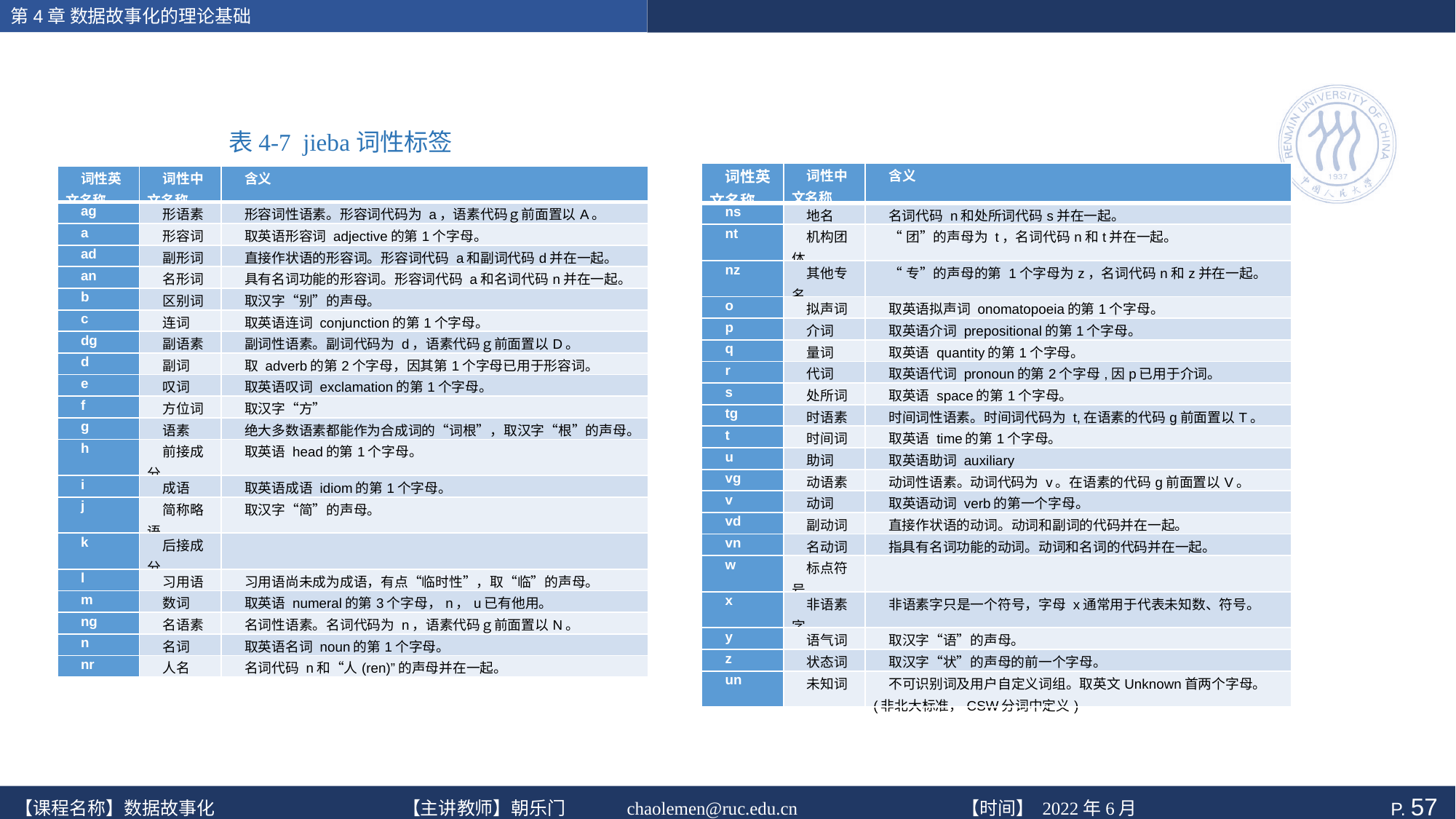

表4-7  jieba词性标签
| 词性英文名称 | 词性中文名称 | 含义 |
| --- | --- | --- |
| ns | 地名 | 名词代码 n和处所词代码s并在一起。 |
| nt | 机构团体 | “团”的声母为 t，名词代码n和t并在一起。 |
| nz | 其他专名 | “专”的声母的第 1个字母为z，名词代码n和z并在一起。 |
| o | 拟声词 | 取英语拟声词 onomatopoeia的第1个字母。 |
| p | 介词 | 取英语介词 prepositional的第1个字母。 |
| q | 量词 | 取英语 quantity的第1个字母。 |
| r | 代词 | 取英语代词 pronoun的第2个字母,因p已用于介词。 |
| s | 处所词 | 取英语 space的第1个字母。 |
| tg | 时语素 | 时间词性语素。时间词代码为 t,在语素的代码g前面置以T。 |
| t | 时间词 | 取英语 time的第1个字母。 |
| u | 助词 | 取英语助词 auxiliary |
| vg | 动语素 | 动词性语素。动词代码为 v。在语素的代码g前面置以V。 |
| v | 动词 | 取英语动词 verb的第一个字母。 |
| vd | 副动词 | 直接作状语的动词。动词和副词的代码并在一起。 |
| vn | 名动词 | 指具有名词功能的动词。动词和名词的代码并在一起。 |
| w | 标点符号 |  |
| x | 非语素字 | 非语素字只是一个符号，字母 x通常用于代表未知数、符号。 |
| y | 语气词 | 取汉字“语”的声母。 |
| z | 状态词 | 取汉字“状”的声母的前一个字母。 |
| un | 未知词 | 不可识别词及用户自定义词组。取英文Unknown首两个字母。(非北大标准，CSW分词中定义) |
| 词性英文名称 | 词性中文名称 | 含义 |
| --- | --- | --- |
| ag | 形语素 | 形容词性语素。形容词代码为 a，语素代码ｇ前面置以A。 |
| a | 形容词 | 取英语形容词 adjective的第1个字母。 |
| ad | 副形词 | 直接作状语的形容词。形容词代码 a和副词代码d并在一起。 |
| an | 名形词 | 具有名词功能的形容词。形容词代码 a和名词代码n并在一起。 |
| b | 区别词 | 取汉字“别”的声母。 |
| c | 连词 | 取英语连词 conjunction的第1个字母。 |
| dg | 副语素 | 副词性语素。副词代码为 d，语素代码ｇ前面置以D。 |
| d | 副词 | 取 adverb的第2个字母，因其第1个字母已用于形容词。 |
| e | 叹词 | 取英语叹词 exclamation的第1个字母。 |
| f | 方位词 | 取汉字“方” |
| g | 语素 | 绝大多数语素都能作为合成词的“词根”，取汉字“根”的声母。 |
| h | 前接成分 | 取英语 head的第1个字母。 |
| i | 成语 | 取英语成语 idiom的第1个字母。 |
| j | 简称略语 | 取汉字“简”的声母。 |
| k | 后接成分 |  |
| l | 习用语 | 习用语尚未成为成语，有点“临时性”，取“临”的声母。 |
| m | 数词 | 取英语 numeral的第3个字母，n，u已有他用。 |
| ng | 名语素 | 名词性语素。名词代码为 n，语素代码ｇ前面置以N。 |
| n | 名词 | 取英语名词 noun的第1个字母。 |
| nr | 人名 | 名词代码 n和“人(ren)”的声母并在一起。 |